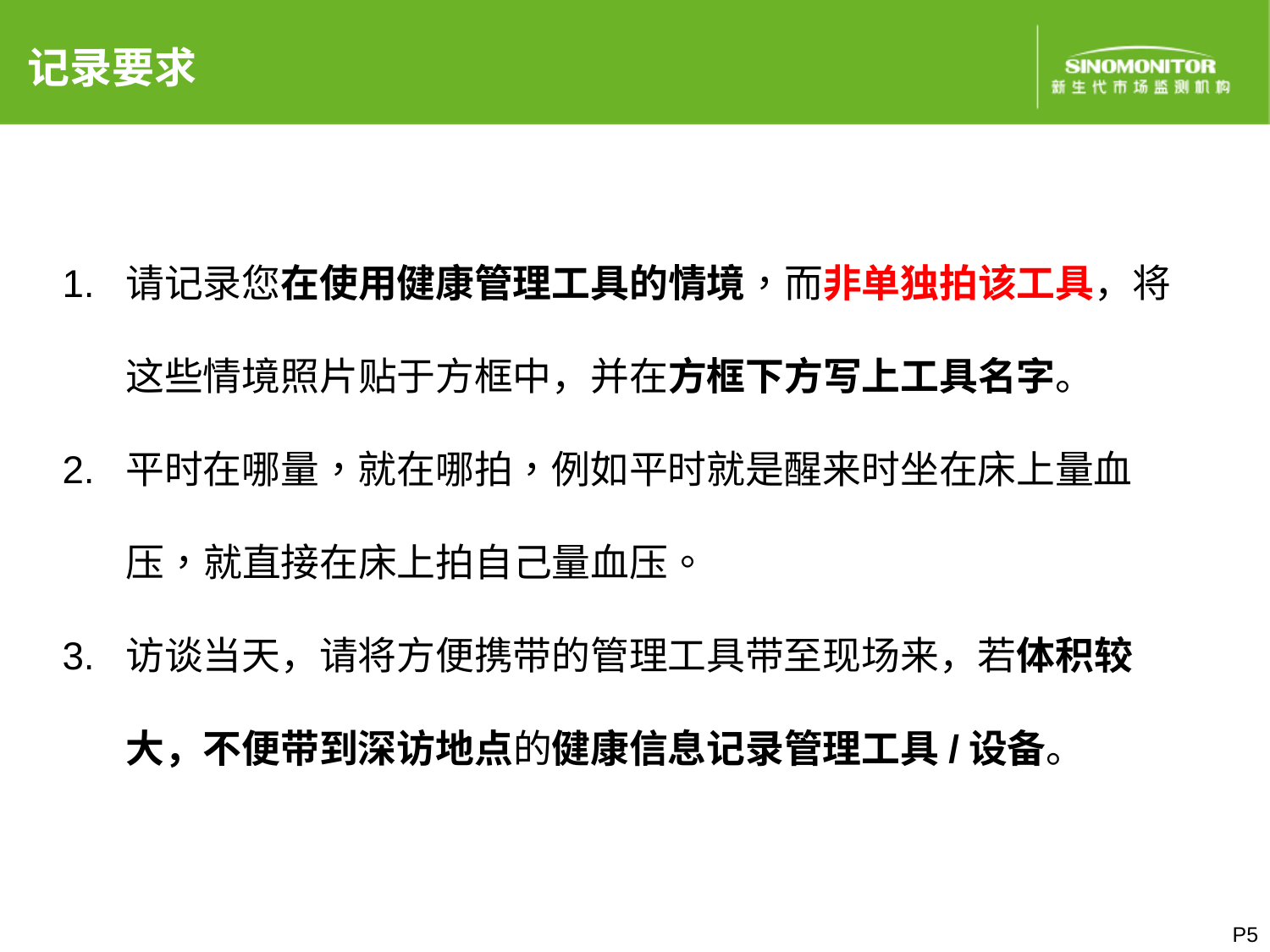

记录要求
请记录您在使用健康管理工具的情境，而非单独拍该工具，将这些情境照片贴于方框中，并在方框下方写上工具名字。
平时在哪量，就在哪拍，例如平时就是醒来时坐在床上量血压，就直接在床上拍自己量血压。
访谈当天，请将方便携带的管理工具带至现场来，若体积较大，不便带到深访地点的健康信息记录管理工具/设备。
P5